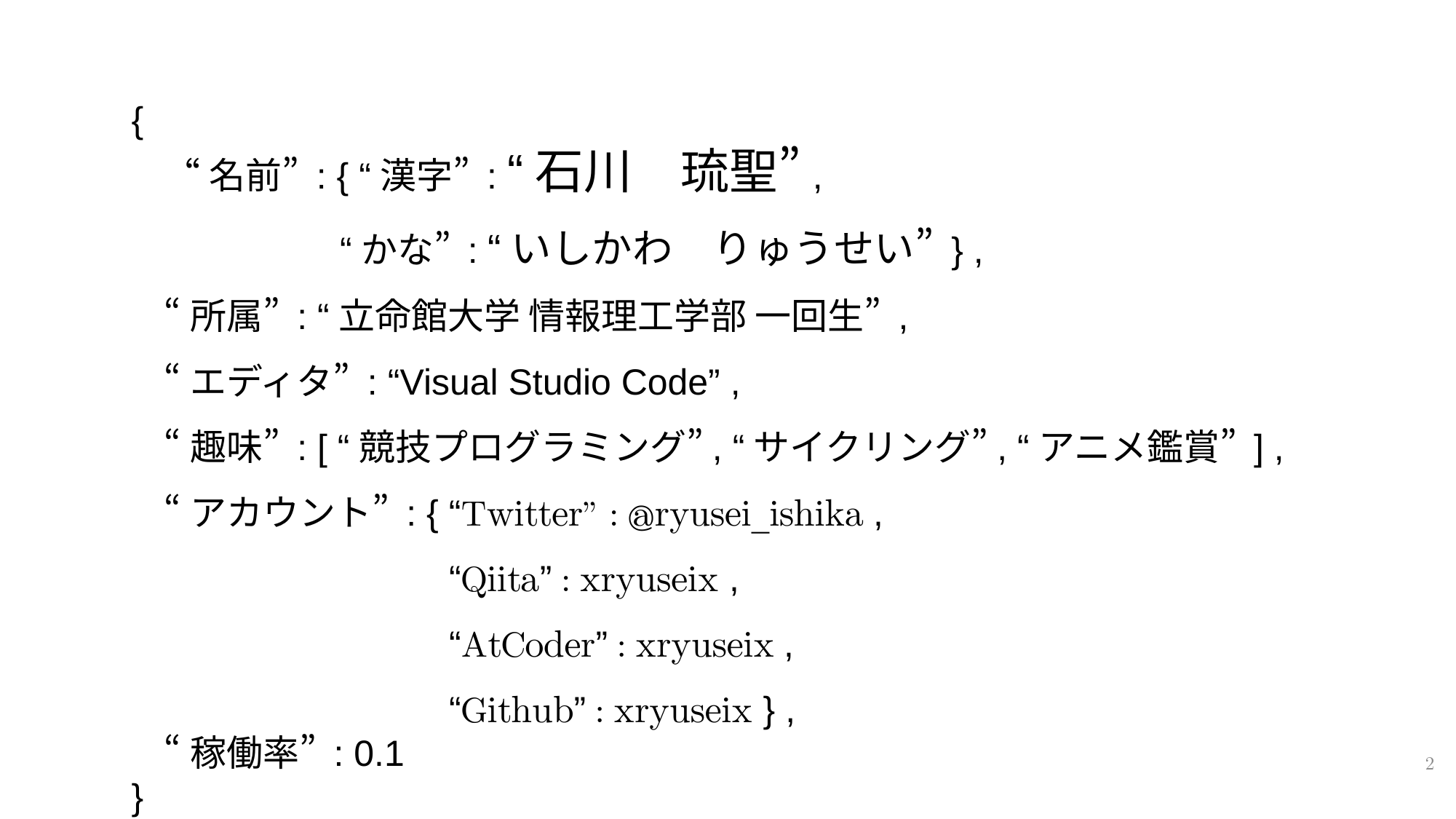

自己紹介. json
{
    “名前” : { “漢字” : “石川　琉聖”,
    “名前” : { “かな” : “いしかわ　りゅうせい” } ,
    “所属” : “立命館大学 情報理工学部 一回生” ,
    “エディタ” : “Visual Studio Code” ,
    “趣味” : [ “競技プログラミング”, “サイクリング”, “アニメ鑑賞” ] ,
    “アカウント” : { “Twitter” : @ryusei_ishika ,
    “アカウント” : { “Qiita” : xryuseix ,
    “アカウント” : { “AtCoder” : xryuseix ,
    “アカウント” : { “Github” : xryuseix } ,
    “稼働率” : 0.1
}
2